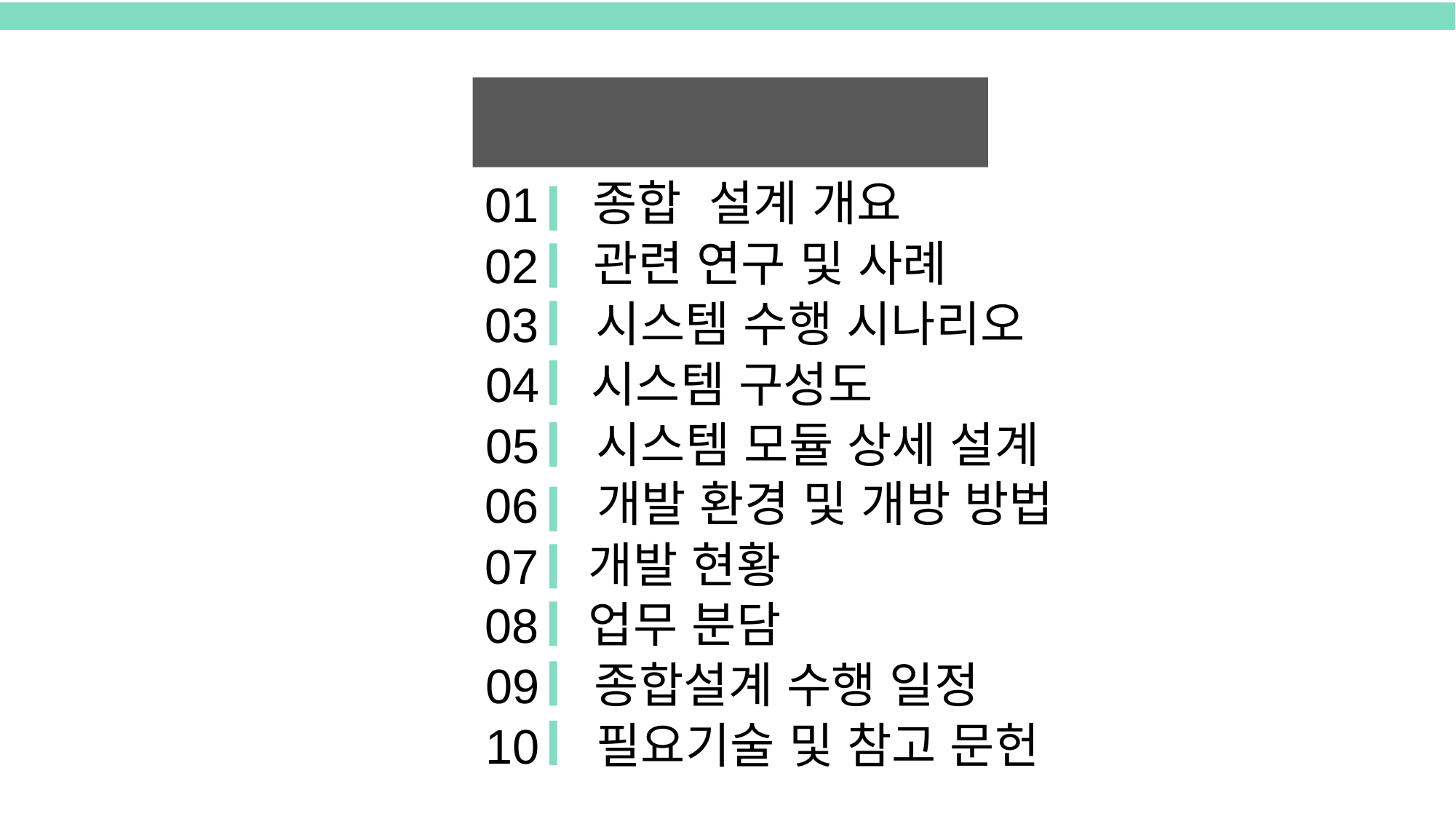

I   N   D   E   X
종합  설계 개요
01

관련 연구 및 사례
02

03
시스템 수행 시나리오

04
시스템 구성도

05
시스템 모듈 상세 설계

개발 환경 및 개방 방법
06

개발 현황
07

08
업무 분담

09
종합설계 수행 일정

10
필요기술 및 참고 문헌